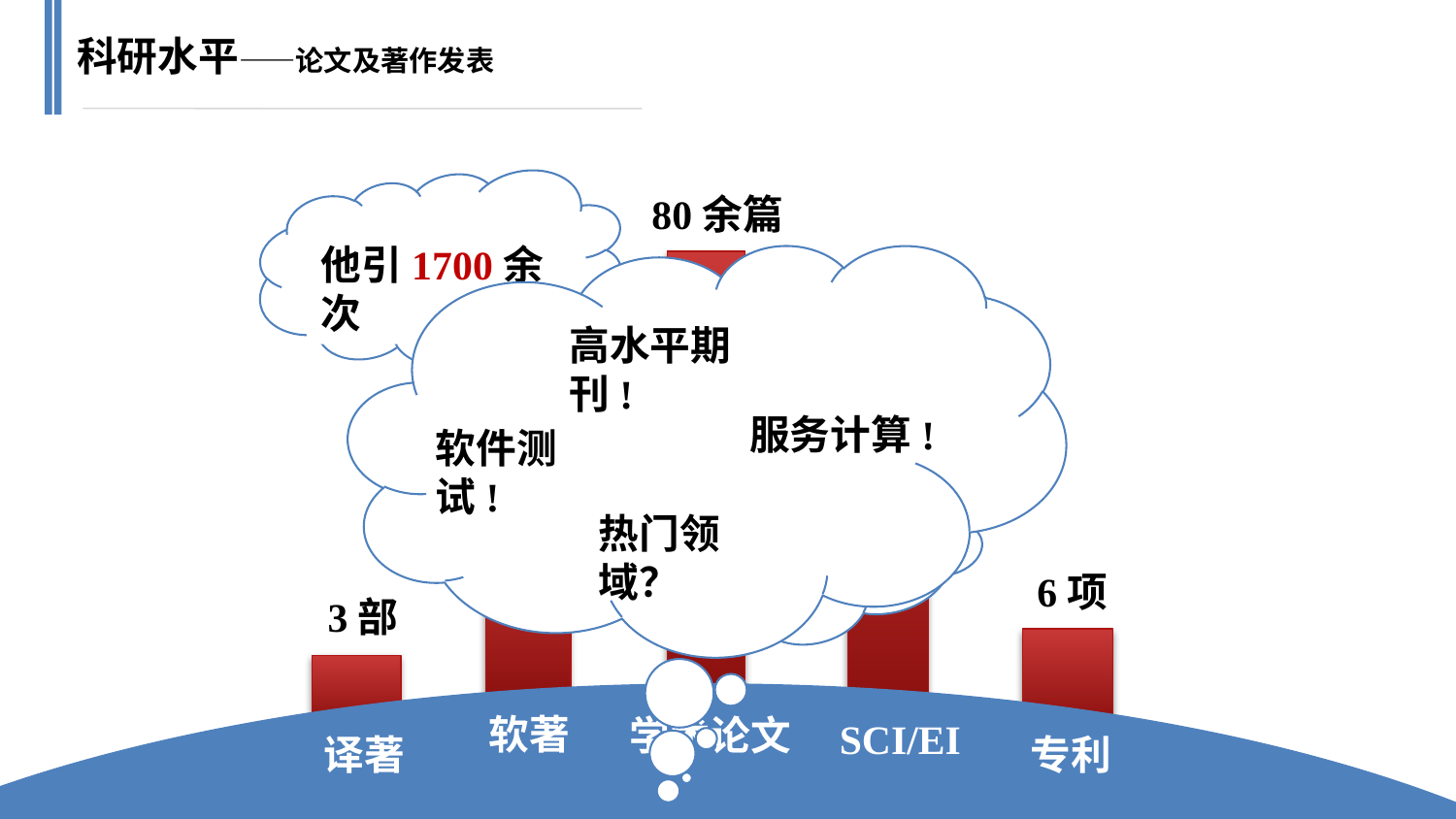

科研水平——论文及著作发表

他引1700余次
80余篇

服务计算!
软件测试!
高水平期刊!
热门领域？
70余篇

23项

成果丰硕
6项

3部

软著
学术论文
SCI/EI
专利
译著